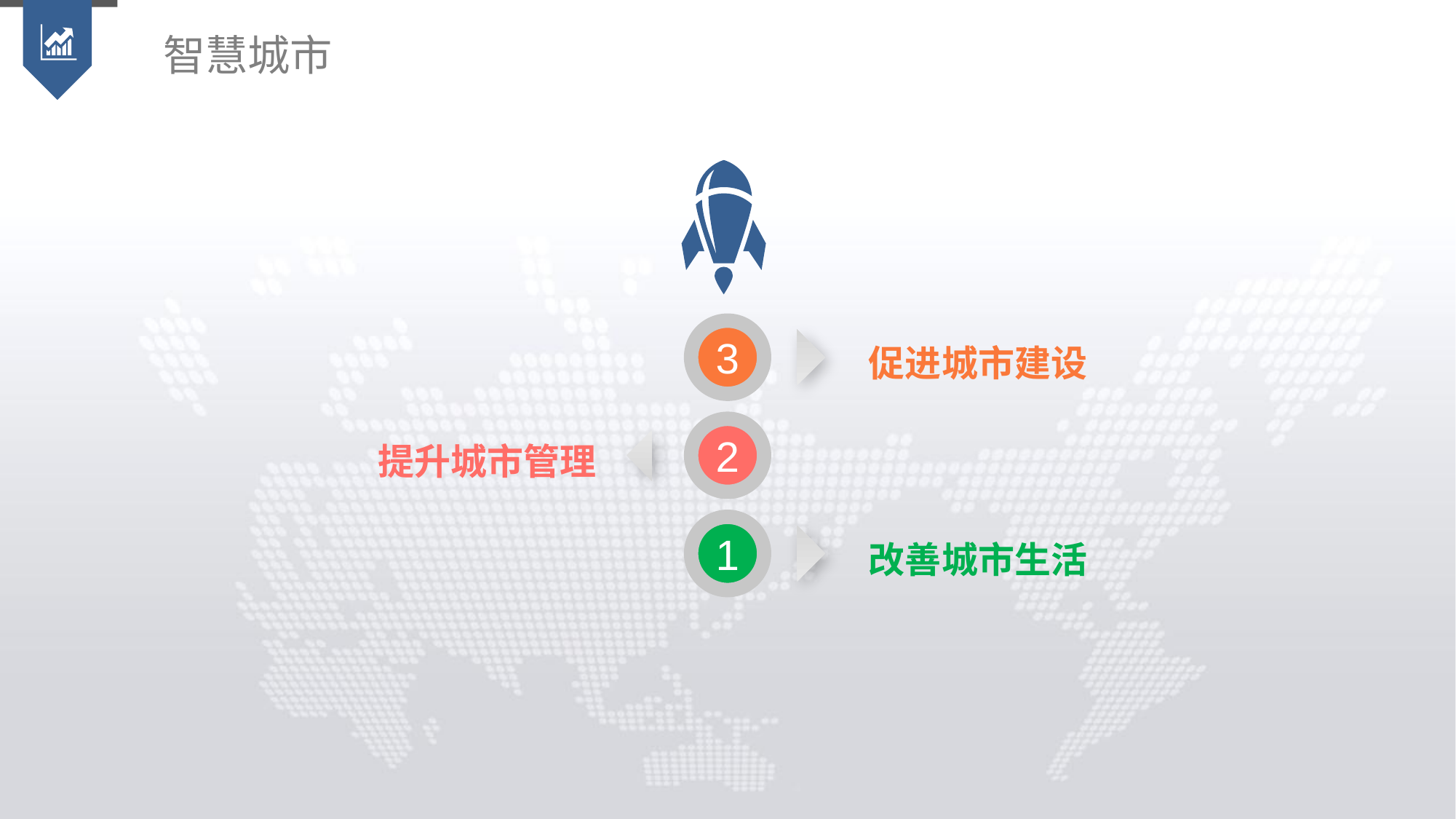

智慧城市

3
促进城市建设

2
提升城市管理

1
改善城市生活